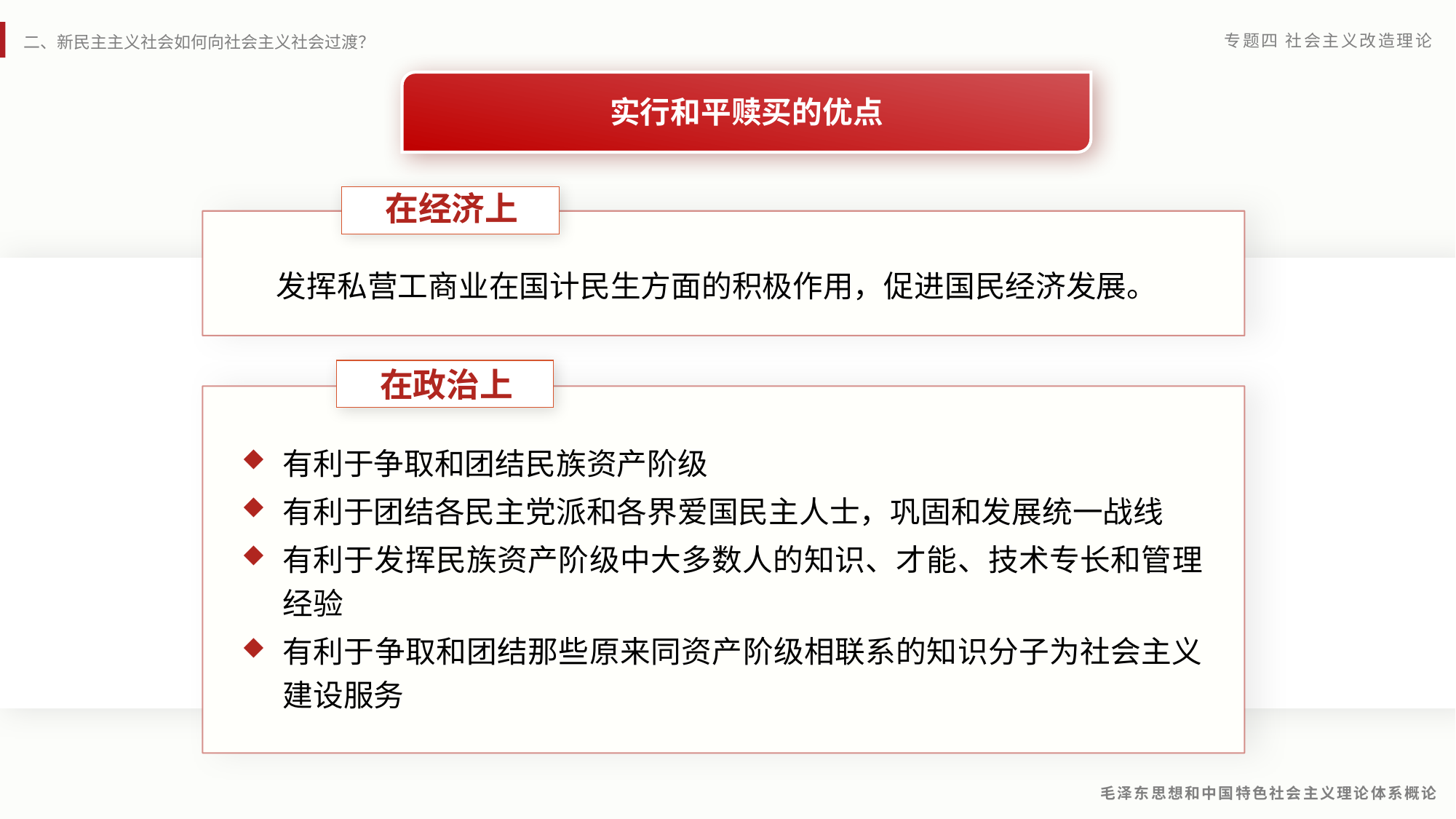

实行和平赎买的优点
在经济上

       发挥私营工商业在国计民生方面的积极作用，促进国民经济发展。

在政治上

有利于争取和团结民族资产阶级
有利于团结各民主党派和各界爱国民主人士，巩固和发展统一战线
有利于发挥民族资产阶级中大多数人的知识、才能、技术专长和管理经验
有利于争取和团结那些原来同资产阶级相联系的知识分子为社会主义建设服务